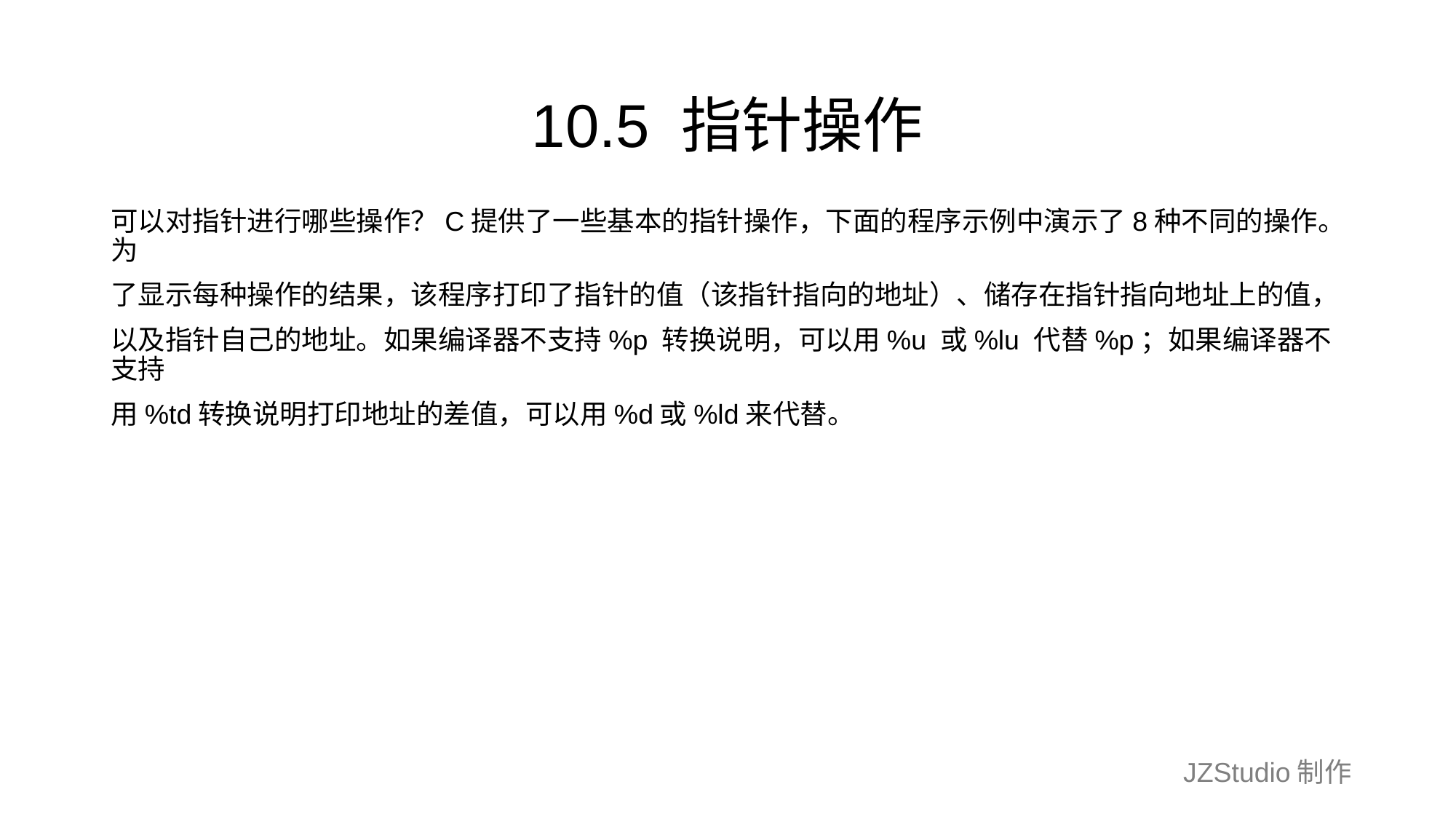

# 10.5 指针操作
可以对指针进行哪些操作？C提供了一些基本的指针操作，下面的程序示例中演示了8种不同的操作。为
了显示每种操作的结果，该程序打印了指针的值（该指针指向的地址）、储存在指针指向地址上的值，
以及指针自己的地址。如果编译器不支持%p 转换说明，可以用%u 或%lu 代替%p；如果编译器不支持
用%td转换说明打印地址的差值，可以用%d或%ld来代替。